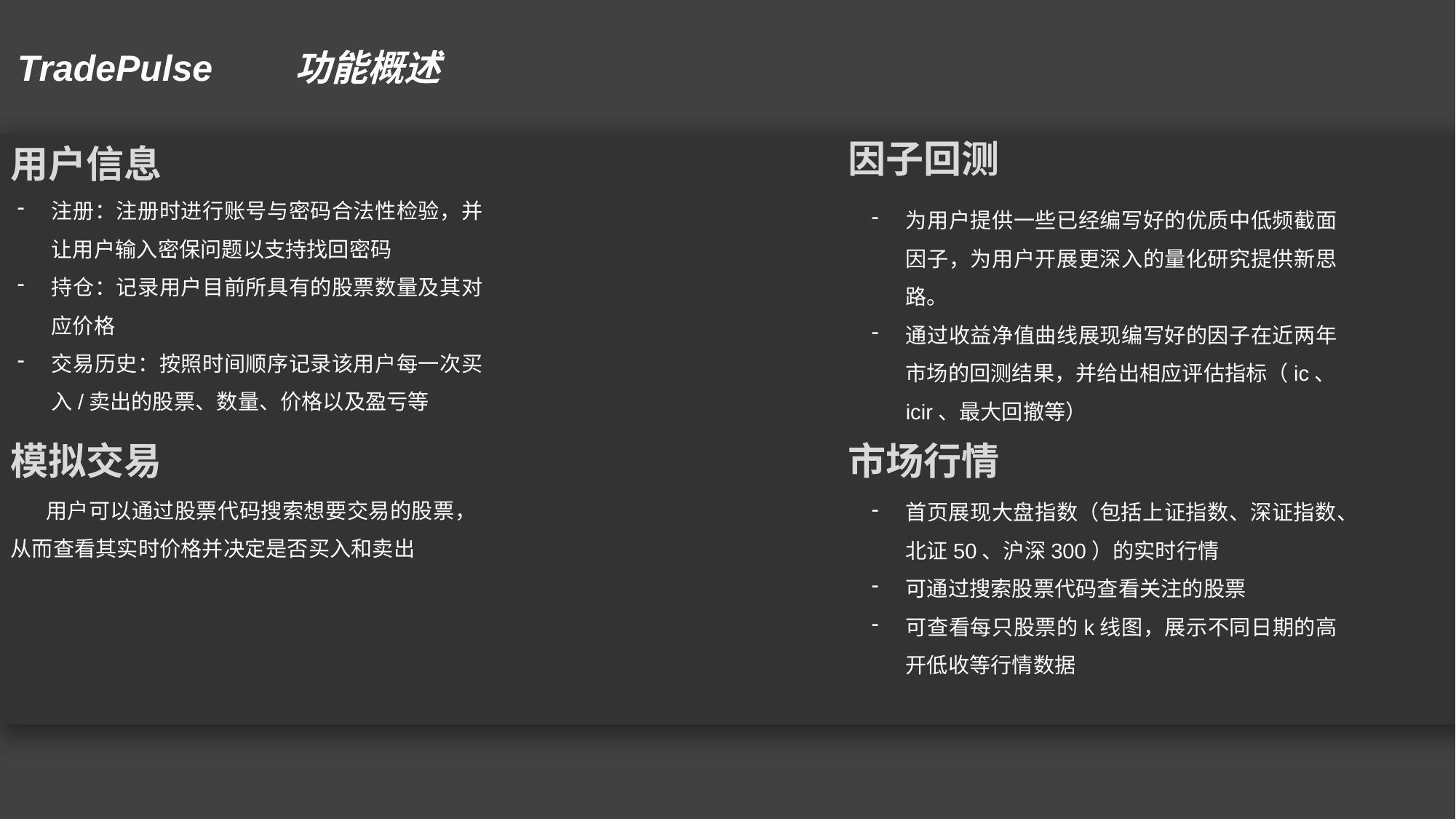

TradePulse	     功能概述
因子回测
用户信息

注册：注册时进行账号与密码合法性检验，并让用户输入密保问题以支持找回密码
持仓：记录用户目前所具有的股票数量及其对应价格
交易历史：按照时间顺序记录该用户每一次买入/卖出的股票、数量、价格以及盈亏等

为用户提供一些已经编写好的优质中低频截面因子，为用户开展更深入的量化研究提供新思路。
通过收益净值曲线展现编写好的因子在近两年市场的回测结果，并给出相应评估指标（ic、icir、最大回撤等）

模拟交易
市场行情
      用户可以通过股票代码搜索想要交易的股票，从而查看其实时价格并决定是否买入和卖出
首页展现大盘指数（包括上证指数、深证指数、北证50、沪深300）的实时行情
可通过搜索股票代码查看关注的股票
可查看每只股票的k线图，展示不同日期的高开低收等行情数据